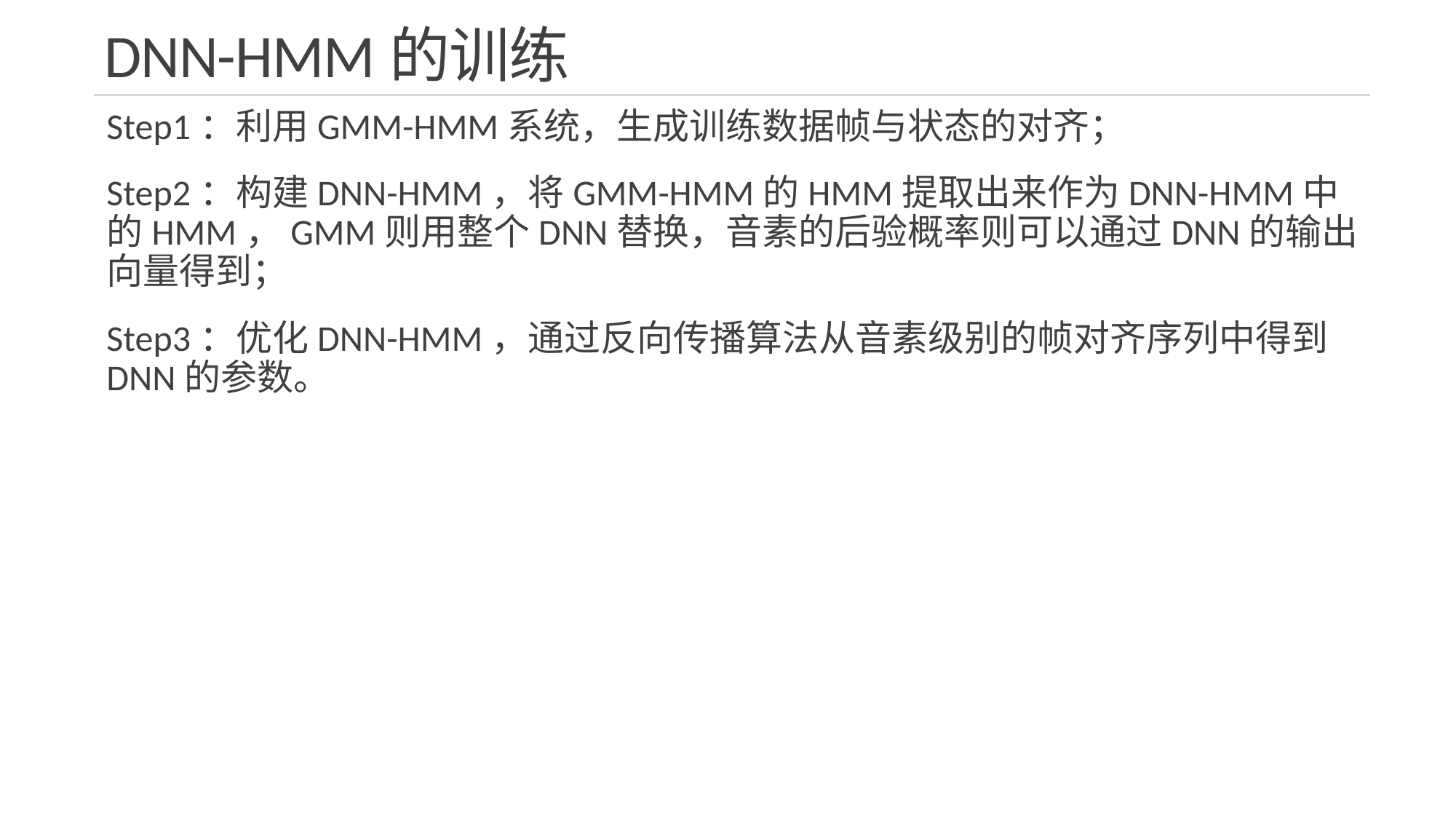

# DNN-HMM的训练
Step1：利用GMM-HMM系统，生成训练数据帧与状态的对齐；
Step2：构建DNN-HMM，将GMM-HMM的HMM提取出来作为DNN-HMM中的HMM，GMM则用整个DNN替换，音素的后验概率则可以通过DNN的输出向量得到；
Step3：优化DNN-HMM，通过反向传播算法从音素级别的帧对齐序列中得到DNN的参数。